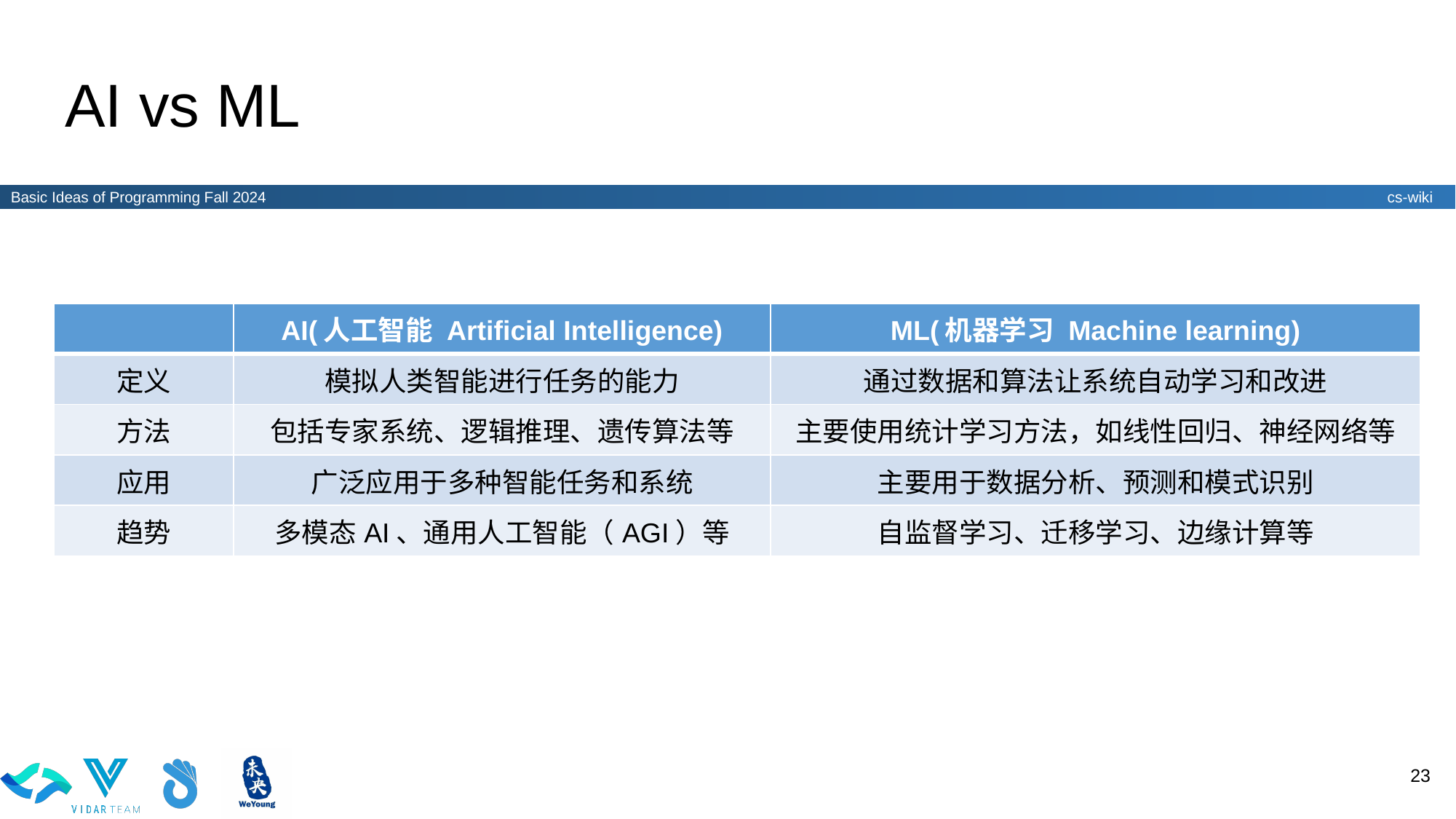

# AI vs ML
|  | AI(人工智能 Artificial Intelligence) | ML(机器学习 Machine learning) |
| --- | --- | --- |
| 定义 | 模拟人类智能进行任务的能力 | 通过数据和算法让系统自动学习和改进 |
| 方法 | 包括专家系统、逻辑推理、遗传算法等 | 主要使用统计学习方法，如线性回归、神经网络等 |
| 应用 | 广泛应用于多种智能任务和系统 | 主要用于数据分析、预测和模式识别 |
| 趋势 | 多模态AI、通用人工智能（AGI）等 | 自监督学习、迁移学习、边缘计算等 |